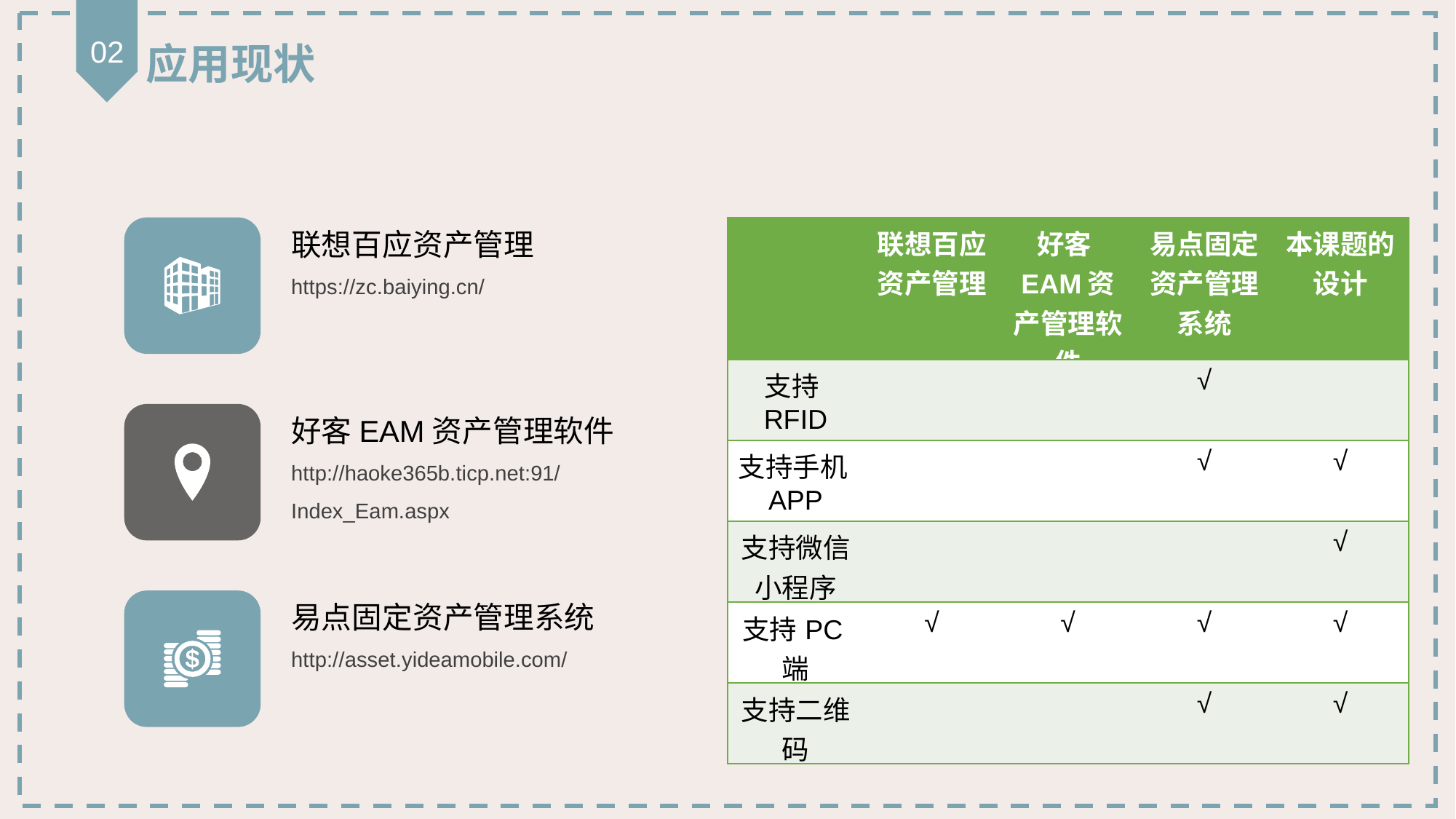

02
应用现状
联想百应资产管理
https://zc.baiying.cn/

|  | 联想百应资产管理 | 好客EAM资产管理软件 | 易点固定资产管理系统 | 本课题的设计 |
| --- | --- | --- | --- | --- |
| 支持RFID |  |  | √ |  |
| 支持手机APP |  |  | √ | √ |
| 支持微信小程序 |  |  |  | √ |
| 支持PC端 | √ | √ | √ | √ |
| 支持二维码 |  |  | √ | √ |
好客EAM资产管理软件
http://haoke365b.ticp.net:91/Index_Eam.aspx

易点固定资产管理系统
http://asset.yideamobile.com/